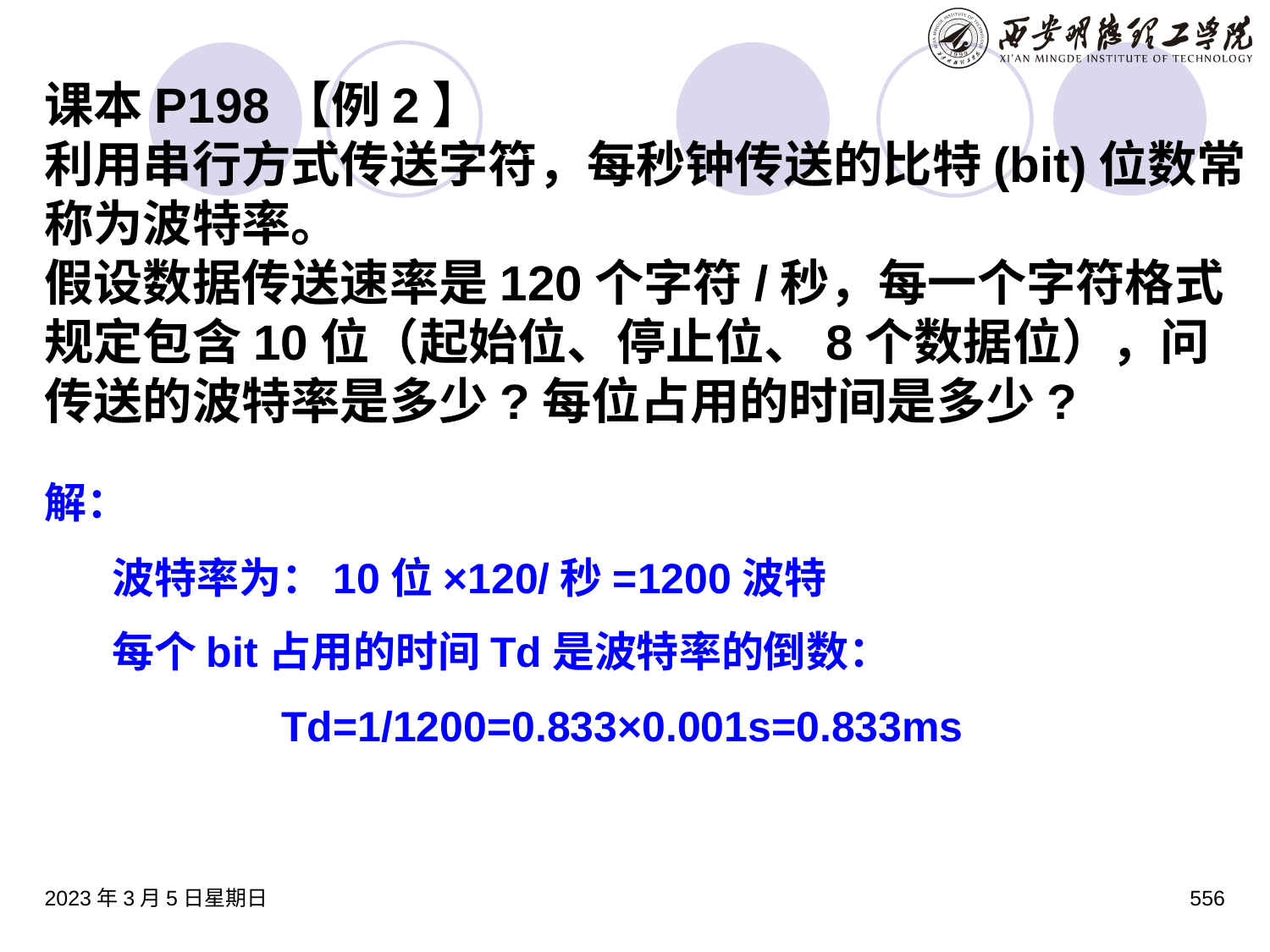

# 课本P198【例2】 利用串行方式传送字符，每秒钟传送的比特(bit)位数常称为波特率。 假设数据传送速率是120个字符/秒，每一个字符格式规定包含10位（起始位、停止位、8个数据位），问传送的波特率是多少?每位占用的时间是多少?
解：
      波特率为：10位×120/秒=1200波特
      每个bit占用的时间Td是波特率的倒数：
                    Td=1/1200=0.833×0.001s=0.833ms
2023年3月5日星期日
556